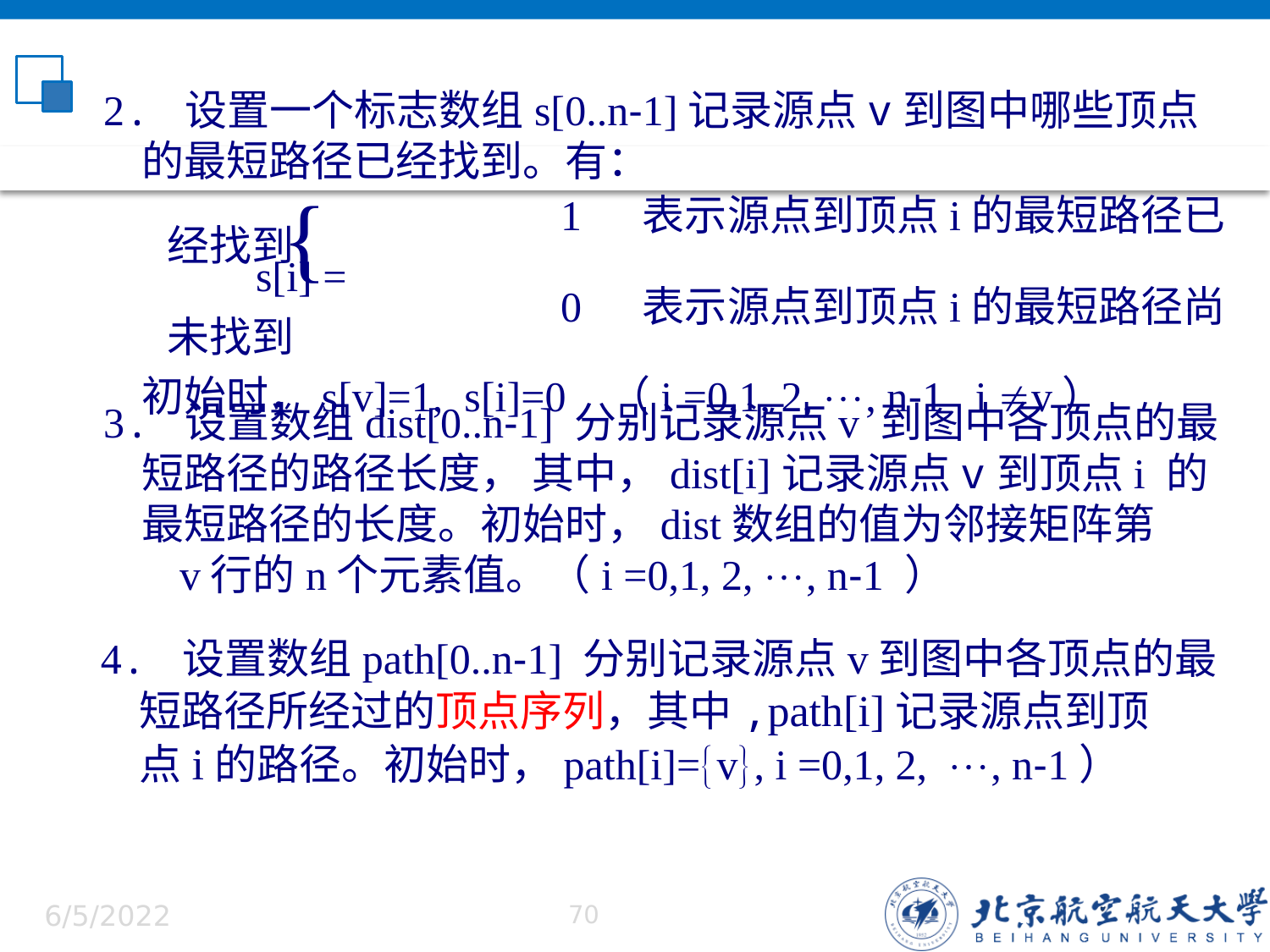

2. 设置一个标志数组s[0..n-1]记录源点v到图中哪些顶点
   的最短路径已经找到。有：
                  1  表示源点到顶点i的最短路径已经找到
      s[i] =
                  0  表示源点到顶点i的最短路径尚未找到
   初始时，s[v]=1,  s[i]=0   （i =0,1, 2, …, n-1   i ≠v）
{
3. 设置数组dist[0..n-1] 分别记录源点v 到图中各顶点的最
   短路径的路径长度， 其中，dist[i]记录源点v到顶点i 的
   最短路径的长度。初始时，dist数组的值为邻接矩阵第
   v行的n个元素值。（i =0,1, 2, …, n-1 ）
4. 设置数组path[0..n-1] 分别记录源点v到图中各顶点的最
   短路径所经过的顶点序列，其中,path[i]记录源点到顶
   点i的路径。初始时，path[i]={v}, i =0,1, 2,  …, n-1）
6/5/2022
70